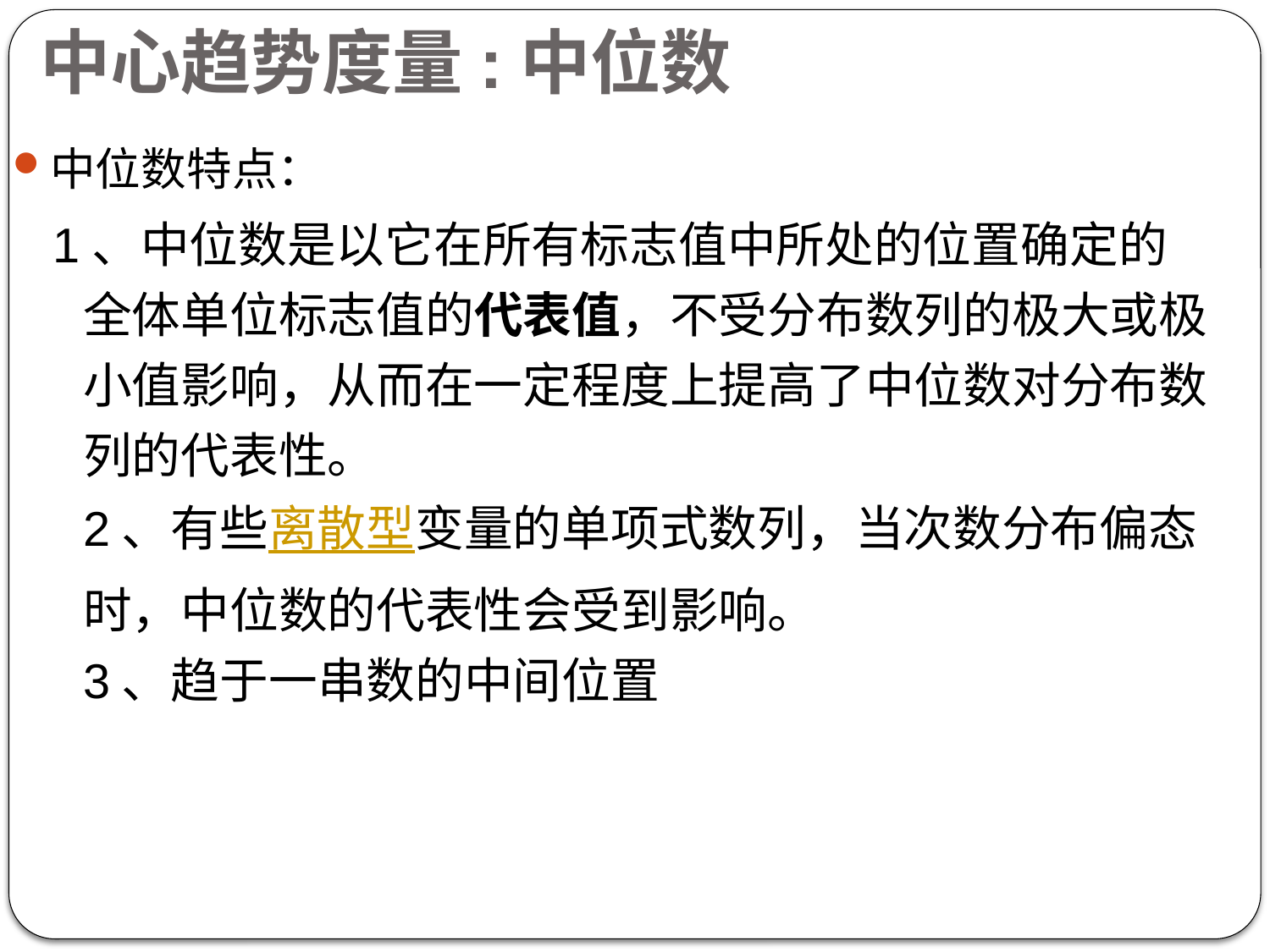

中心趋势度量:中位数
中位数特点：
   1、中位数是以它在所有标志值中所处的位置确定的全体单位标志值的代表值，不受分布数列的极大或极小值影响，从而在一定程度上提高了中位数对分布数列的代表性。
2、有些离散型变量的单项式数列，当次数分布偏态时，中位数的代表性会受到影响。
3、趋于一串数的中间位置